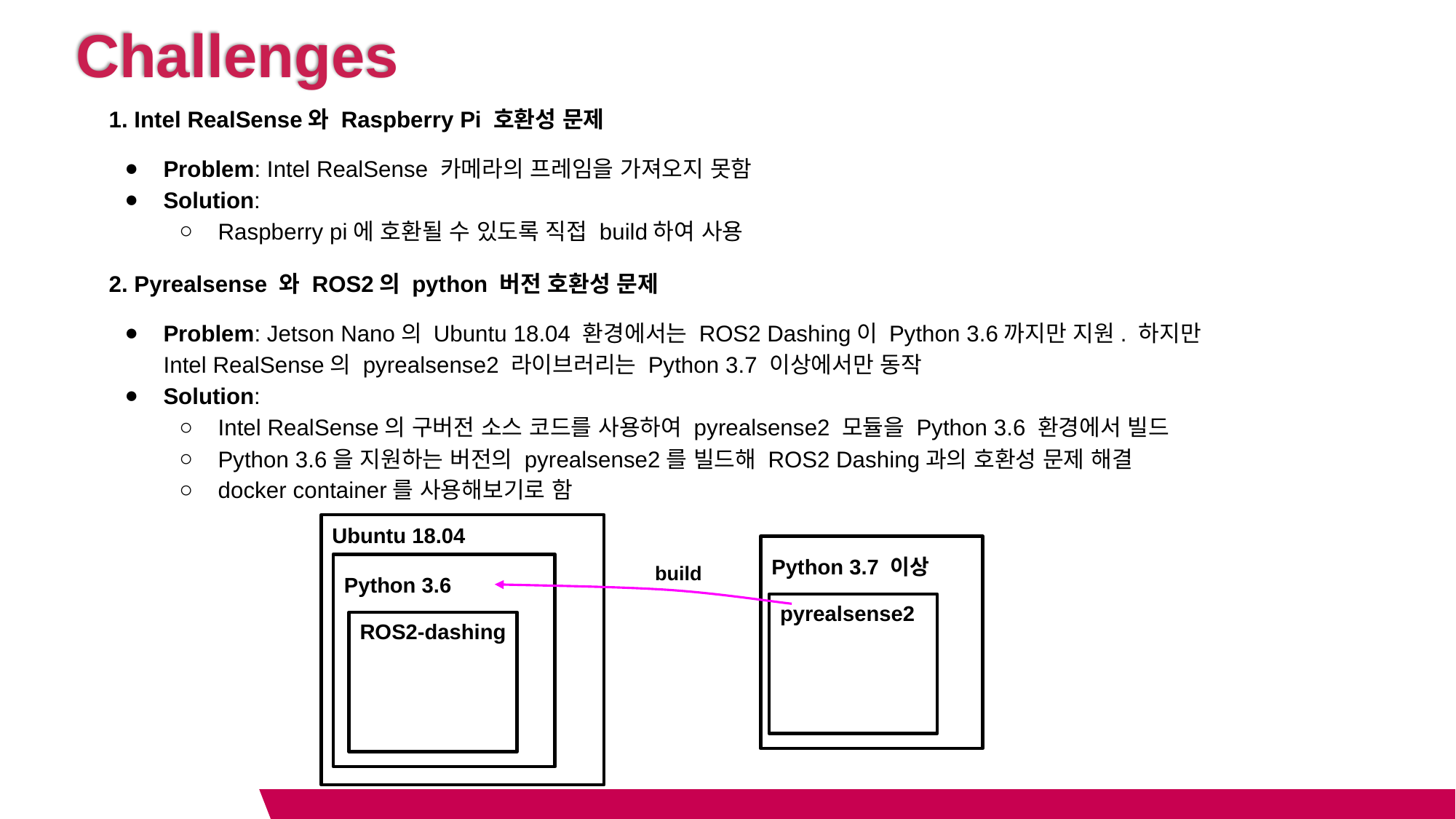

# Challenges
1. Intel RealSense와 Raspberry Pi 호환성 문제
Problem: Intel RealSense 카메라의 프레임을 가져오지 못함
Solution:
Raspberry pi에 호환될 수 있도록 직접 build하여 사용
2. Pyrealsense 와 ROS2의 python 버전 호환성 문제
Problem: Jetson Nano의 Ubuntu 18.04 환경에서는 ROS2 Dashing이 Python 3.6까지만 지원. 하지만 Intel RealSense의 pyrealsense2 라이브러리는 Python 3.7 이상에서만 동작
Solution:
Intel RealSense의 구버전 소스 코드를 사용하여 pyrealsense2 모듈을 Python 3.6 환경에서 빌드
Python 3.6을 지원하는 버전의 pyrealsense2를 빌드해 ROS2 Dashing과의 호환성 문제 해결
docker container를 사용해보기로 함
Ubuntu 18.04

Python 3.7 이상

build
Python 3.6

pyrealsense2

ROS2-dashing

23